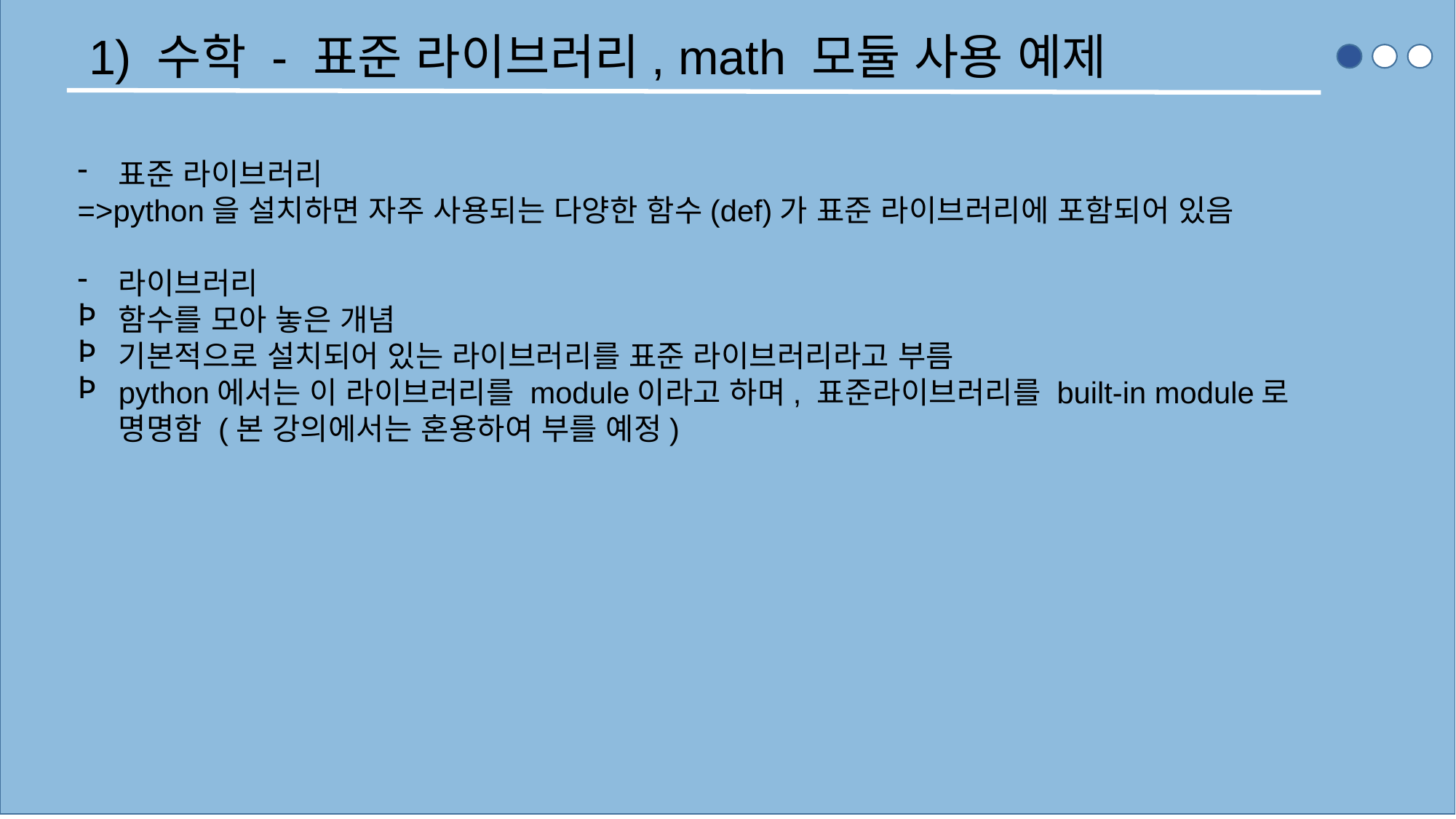

1) 수학 - 표준 라이브러리, math 모듈 사용 예제

표준 라이브러리
=>python을 설치하면 자주 사용되는 다양한 함수(def)가 표준 라이브러리에 포함되어 있음

라이브러리
함수를 모아 놓은 개념
기본적으로 설치되어 있는 라이브러리를 표준 라이브러리라고 부름
python에서는 이 라이브러리를 module이라고 하며, 표준라이브러리를 built-in module로 명명함 (본 강의에서는 혼용하여 부를 예정)